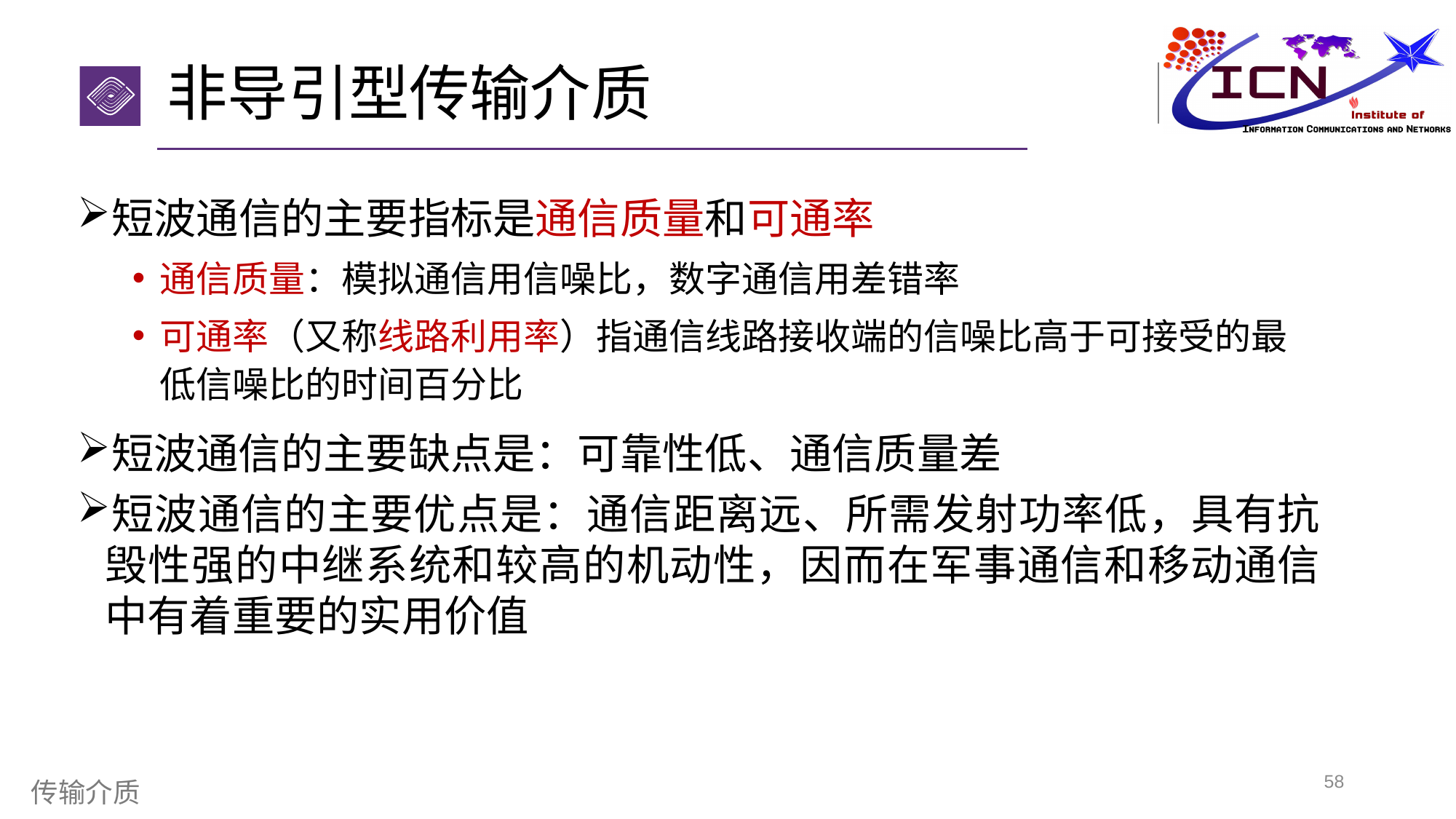

# 非导引型传输介质
短波通信的主要指标是通信质量和可通率
通信质量：模拟通信用信噪比，数字通信用差错率
可通率（又称线路利用率）指通信线路接收端的信噪比高于可接受的最低信噪比的时间百分比
短波通信的主要缺点是：可靠性低、通信质量差
短波通信的主要优点是：通信距离远、所需发射功率低，具有抗毁性强的中继系统和较高的机动性，因而在军事通信和移动通信中有着重要的实用价值
58
传输介质